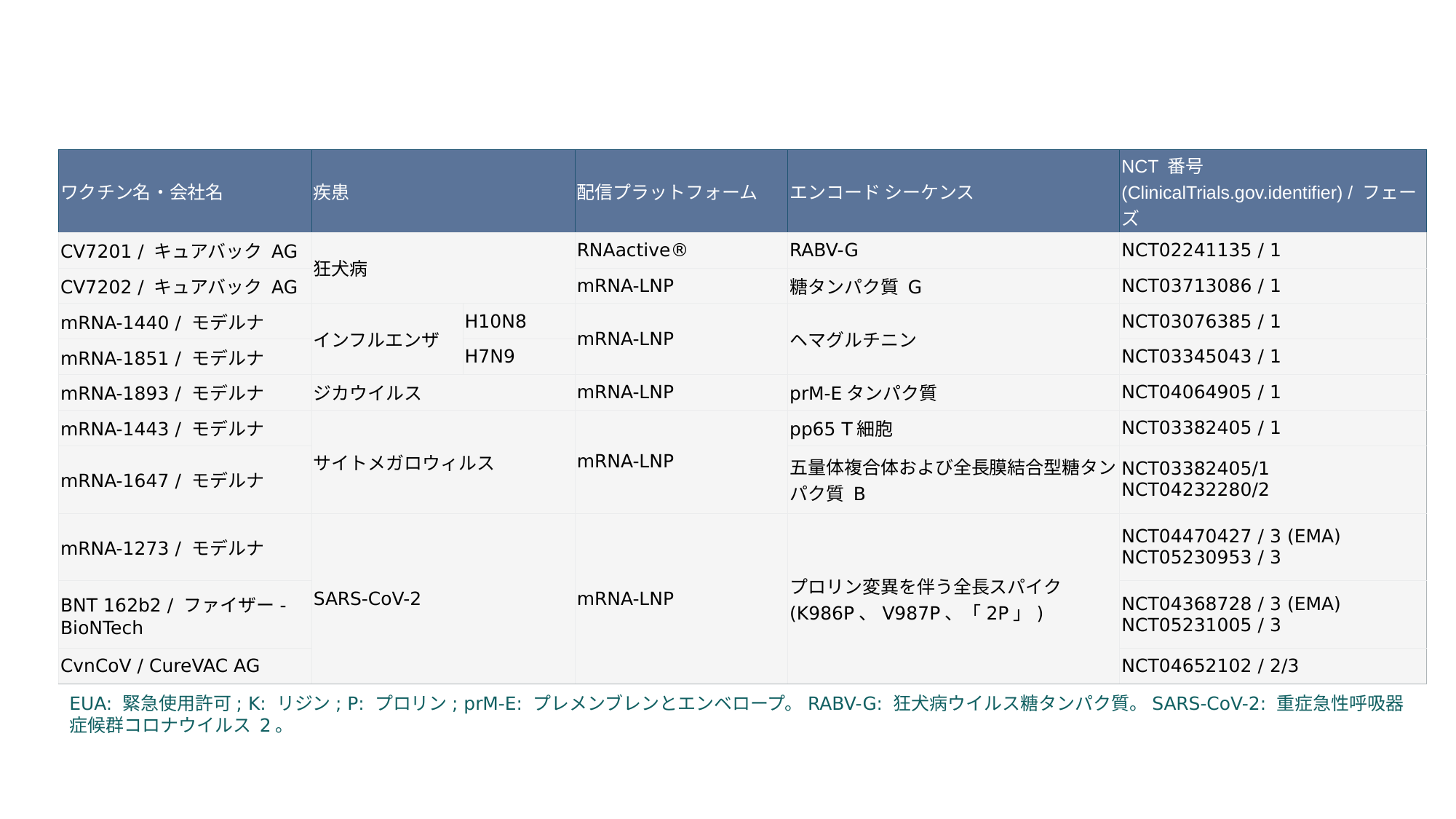

| ワクチン名・会社名 | 疾患 |  | 配信プラットフォーム | エンコード シーケンス | NCT 番号 (ClinicalTrials.gov.identifier) / フェーズ |
| --- | --- | --- | --- | --- | --- |
| CV7201 / キュアバック AG | 狂犬病 |  | RNAactive® | RABV-G | NCT02241135 / 1 |
| CV7202 / キュアバック AG |  |  | mRNA-LNP | 糖タンパク質 G | NCT03713086 / 1 |
| mRNA-1440 / モデルナ | インフルエンザ | H10N8 | mRNA-LNP | ヘマグルチニン | NCT03076385 / 1 |
| mRNA-1851 / モデルナ |  | H7N9 |  |  | NCT03345043 / 1 |
| mRNA-1893 / モデルナ | ジカウイルス |  | mRNA-LNP | prM-Eタンパク質 | NCT04064905 / 1 |
| mRNA-1443 / モデルナ | サイトメガロウィルス |  | mRNA-LNP | pp65 T細胞 | NCT03382405 / 1 |
| mRNA-1647 / モデルナ |  |  |  | 五量体複合体および全長膜結合型糖タンパク質 B | NCT03382405/1 NCT04232280/2 |
| mRNA-1273 / モデルナ | SARS-CoV-2 |  | mRNA-LNP | プロリン変異を伴う全長スパイク (K986P、V987P、「2P」) | NCT04470427 / 3 (EMA) NCT05230953 / 3 |
| BNT 162b2 / ファイザー-BioNTech |  |  |  |  | NCT04368728 / 3 (EMA) NCT05231005 / 3 |
| CvnCoV / CureVAC AG |  |  |  |  | NCT04652102 / 2/3 |
EUA: 緊急使用許可; K: リジン; P: プロリン; prM-E: プレメンブレンとエンベロープ。RABV-G: 狂犬病ウイルス糖タンパク質。SARS-CoV-2: 重症急性呼吸器症候群コロナウイルス 2。